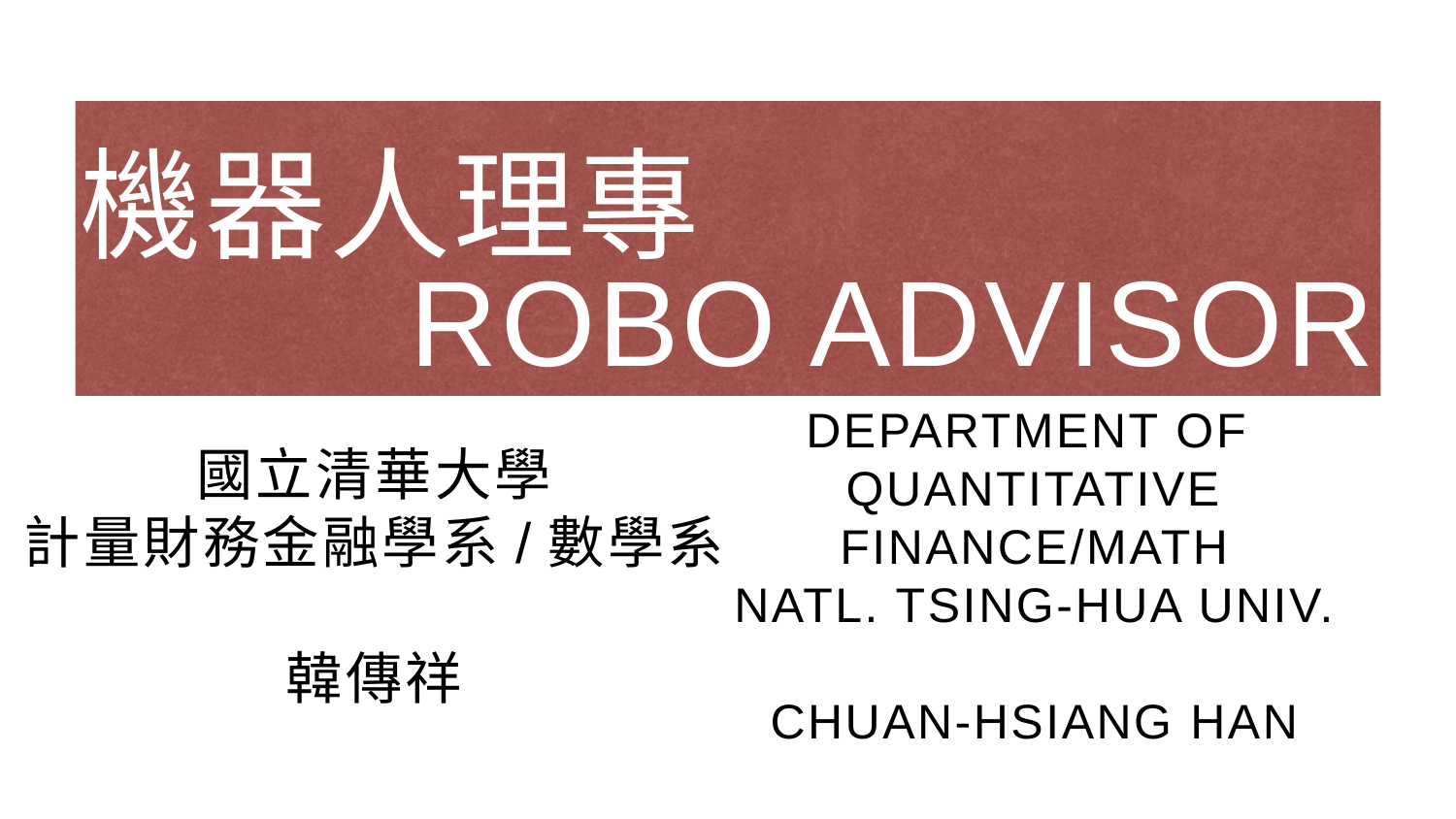

# 機器人理專
Robo advisor
國立清華大學
計量財務金融學系/數學系

韓傳祥
Department of
Quantitative Finance/MAth
Natl. Tsing-Hua Univ.

Chuan-Hsiang Han